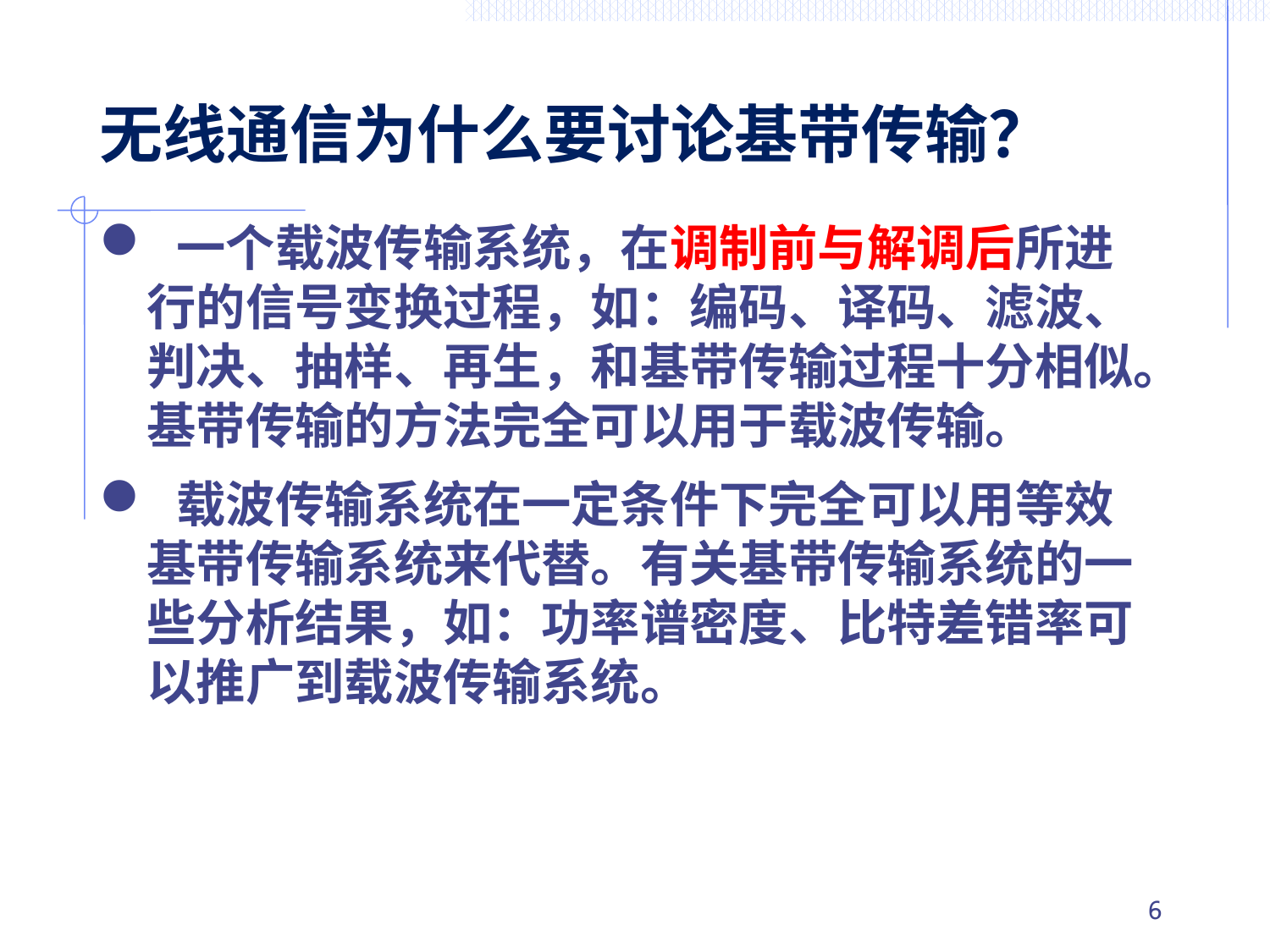

# 无线通信为什么要讨论基带传输？

 一个载波传输系统，在调制前与解调后所进行的信号变换过程，如：编码、译码、滤波、判决、抽样、再生，和基带传输过程十分相似。基带传输的方法完全可以用于载波传输。
 载波传输系统在一定条件下完全可以用等效基带传输系统来代替。有关基带传输系统的一些分析结果，如：功率谱密度、比特差错率可以推广到载波传输系统。

6